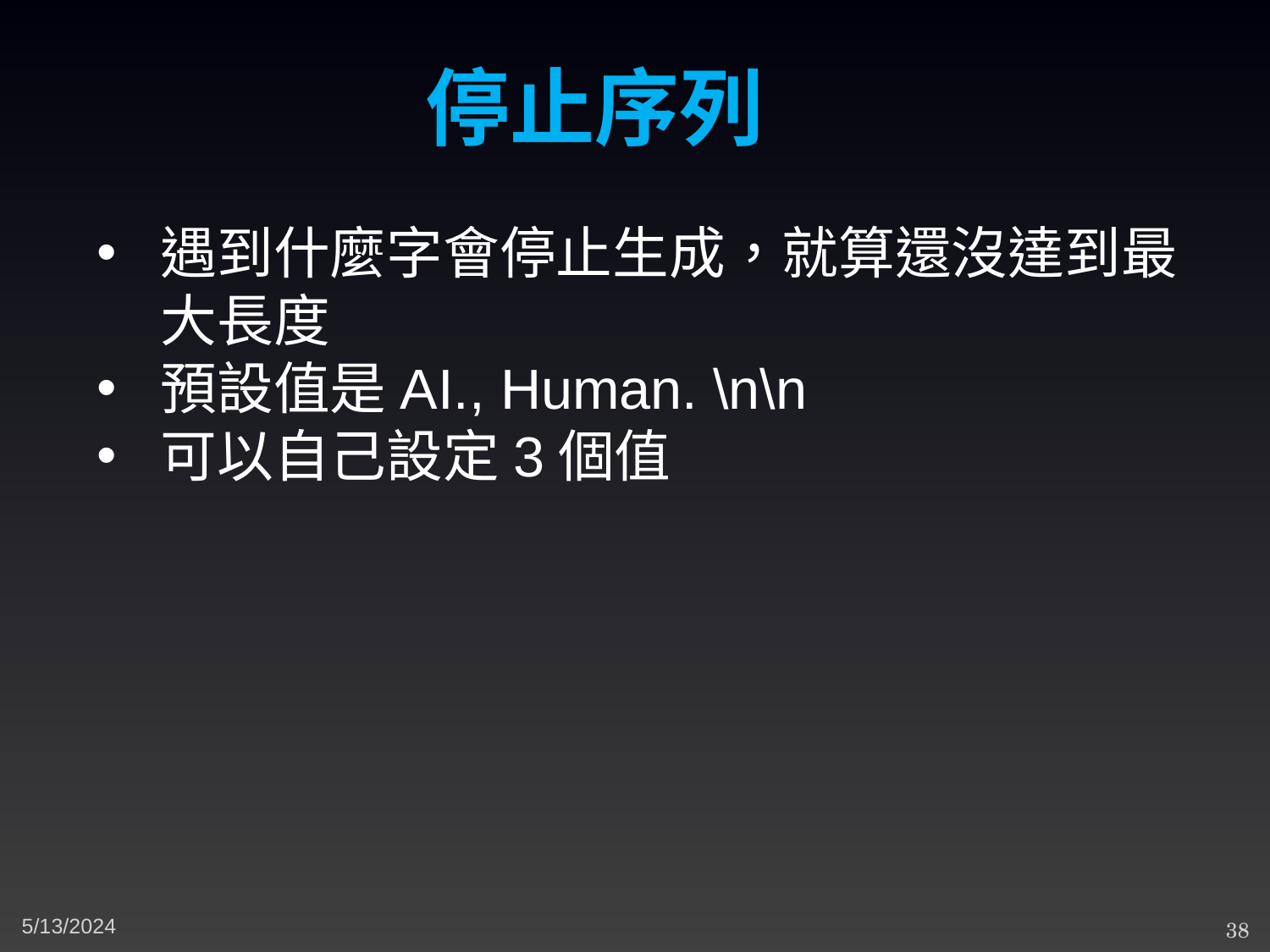

停止序列
遇到什麼字會停止生成，就算還沒達到最大長度
預設值是AI., Human. \n\n
可以自己設定3個值
5/13/2024
38